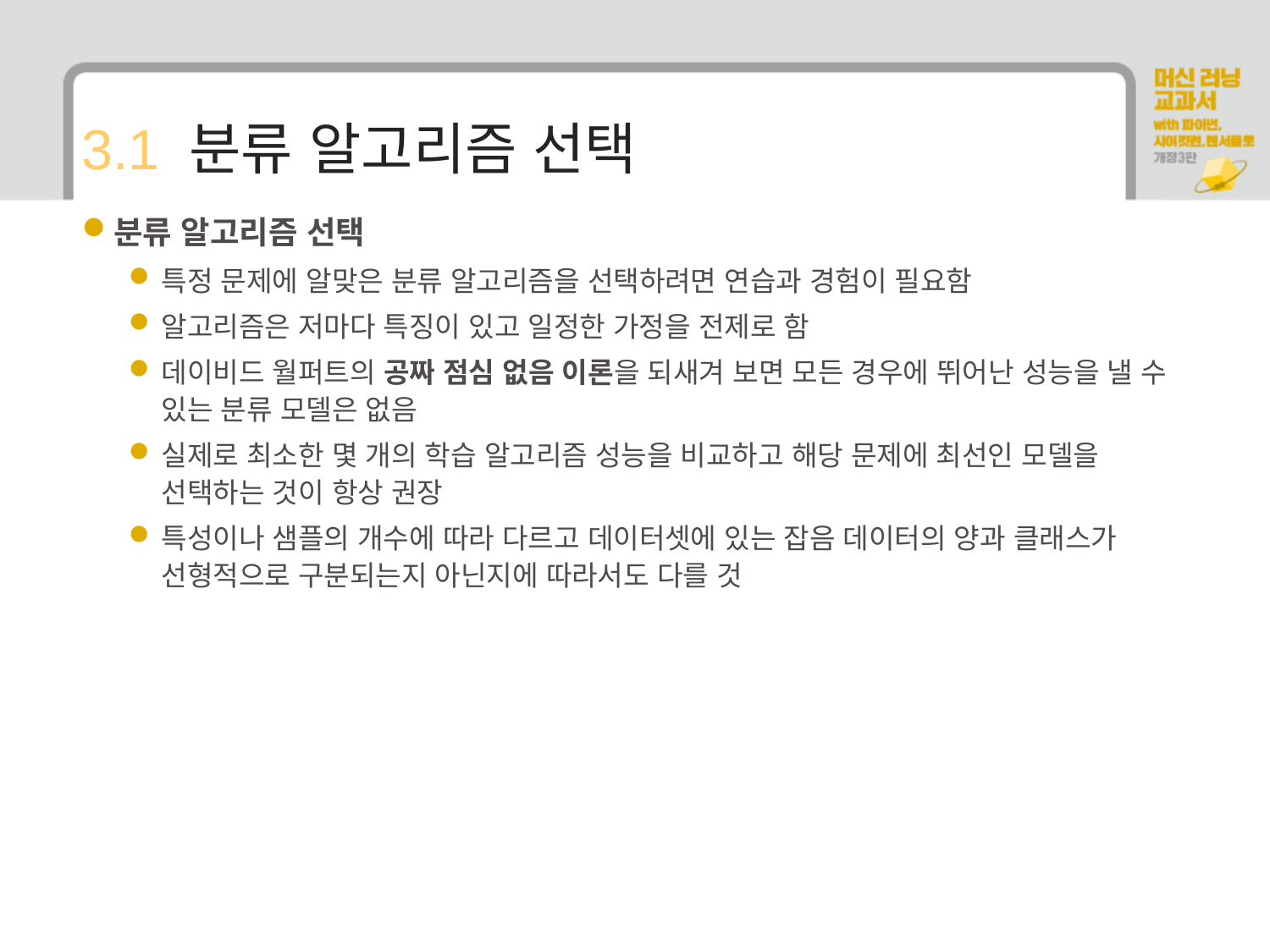

# 3.1 분류 알고리즘 선택
분류 알고리즘 선택
특정 문제에 알맞은 분류 알고리즘을 선택하려면 연습과 경험이 필요함
알고리즘은 저마다 특징이 있고 일정한 가정을 전제로 함
데이비드 월퍼트의 공짜 점심 없음 이론을 되새겨 보면 모든 경우에 뛰어난 성능을 낼 수 있는 분류 모델은 없음
실제로 최소한 몇 개의 학습 알고리즘 성능을 비교하고 해당 문제에 최선인 모델을 선택하는 것이 항상 권장
특성이나 샘플의 개수에 따라 다르고 데이터셋에 있는 잡음 데이터의 양과 클래스가 선형적으로 구분되는지 아닌지에 따라서도 다를 것